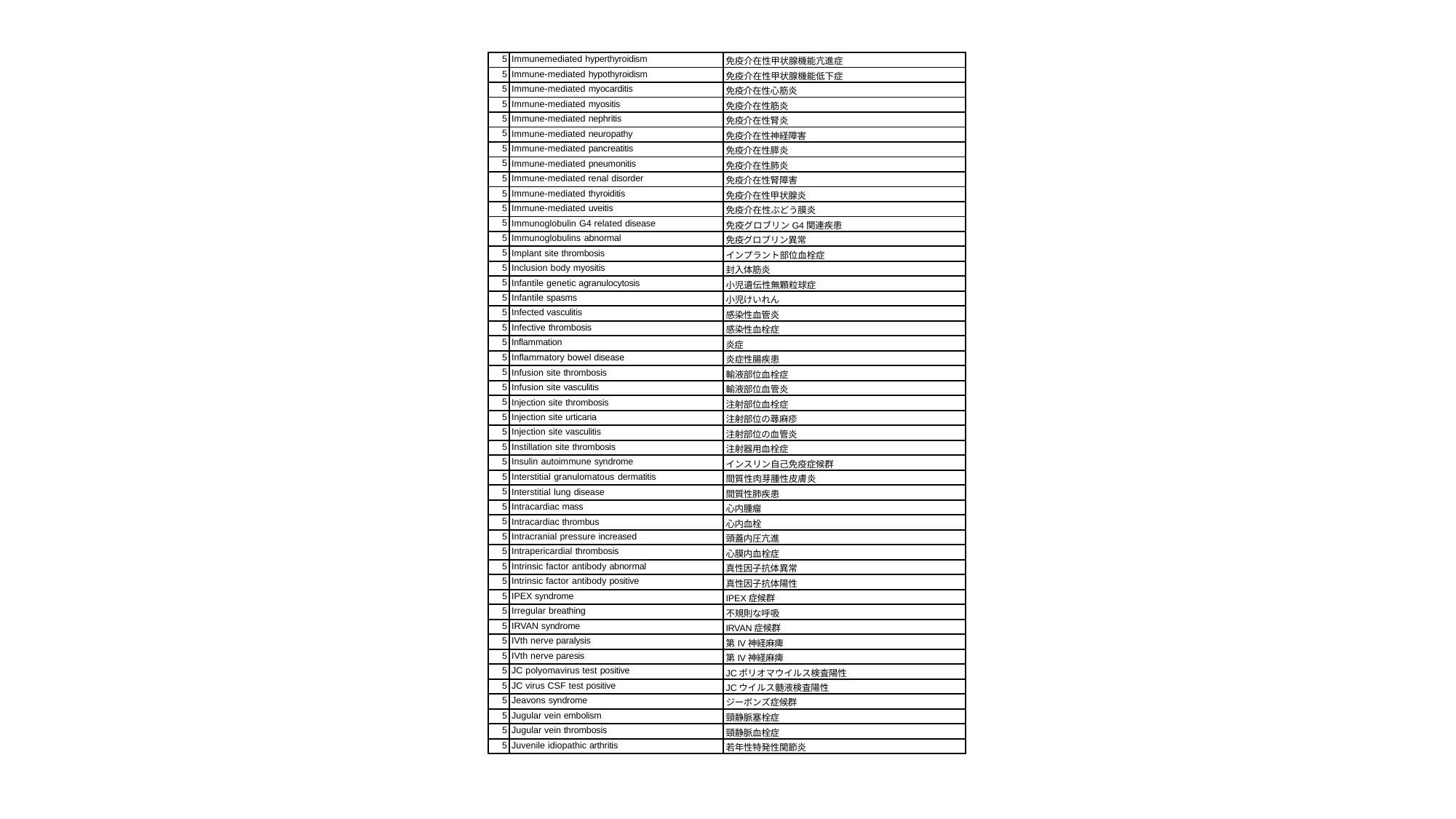

| 5 | Immunemediated hyperthyroidism | 免疫介在性甲状腺機能亢進症 |
| --- | --- | --- |
| 5 | Immune-mediated hypothyroidism | 免疫介在性甲状腺機能低下症 |
| 5 | Immune-mediated myocarditis | 免疫介在性心筋炎 |
| 5 | Immune-mediated myositis | 免疫介在性筋炎 |
| 5 | Immune-mediated nephritis | 免疫介在性腎炎 |
| 5 | Immune-mediated neuropathy | 免疫介在性神経障害 |
| 5 | Immune-mediated pancreatitis | 免疫介在性膵炎 |
| 5 | Immune-mediated pneumonitis | 免疫介在性肺炎 |
| 5 | Immune-mediated renal disorder | 免疫介在性腎障害 |
| 5 | Immune-mediated thyroiditis | 免疫介在性甲状腺炎 |
| 5 | Immune-mediated uveitis | 免疫介在性ぶどう膜炎 |
| 5 | Immunoglobulin G4 related disease | 免疫グロブリンG4関連疾患 |
| 5 | Immunoglobulins abnormal | 免疫グロブリン異常 |
| 5 | Implant site thrombosis | インプラント部位血栓症 |
| 5 | Inclusion body myositis | 封入体筋炎 |
| 5 | Infantile genetic agranulocytosis | 小児遺伝性無顆粒球症 |
| 5 | Infantile spasms | 小児けいれん |
| 5 | Infected vasculitis | 感染性血管炎 |
| 5 | Infective thrombosis | 感染性血栓症 |
| 5 | Inflammation | 炎症 |
| 5 | Inflammatory bowel disease | 炎症性腸疾患 |
| 5 | Infusion site thrombosis | 輸液部位血栓症 |
| 5 | Infusion site vasculitis | 輸液部位血管炎 |
| 5 | Injection site thrombosis | 注射部位血栓症 |
| 5 | Injection site urticaria | 注射部位の蕁麻疹 |
| 5 | Injection site vasculitis | 注射部位の血管炎 |
| 5 | Instillation site thrombosis | 注射器用血栓症 |
| 5 | Insulin autoimmune syndrome | インスリン自己免疫症候群 |
| 5 | Interstitial granulomatous dermatitis | 間質性肉芽腫性皮膚炎 |
| 5 | Interstitial lung disease | 間質性肺疾患 |
| 5 | Intracardiac mass | 心内腫瘤 |
| 5 | Intracardiac thrombus | 心内血栓 |
| 5 | Intracranial pressure increased | 頭蓋内圧亢進 |
| 5 | Intrapericardial thrombosis | 心膜内血栓症 |
| 5 | Intrinsic factor antibody abnormal | 真性因子抗体異常 |
| 5 | Intrinsic factor antibody positive | 真性因子抗体陽性 |
| 5 | IPEX syndrome | IPEX症候群 |
| 5 | Irregular breathing | 不規則な呼吸 |
| 5 | IRVAN syndrome | IRVAN症候群 |
| 5 | IVth nerve paralysis | 第IV神経麻痺 |
| 5 | IVth nerve paresis | 第IV神経麻痺 |
| 5 | JC polyomavirus test positive | JCポリオマウイルス検査陽性 |
| 5 | JC virus CSF test positive | JCウイルス髄液検査陽性 |
| 5 | Jeavons syndrome | ジーボンズ症候群 |
| 5 | Jugular vein embolism | 頸静脈塞栓症 |
| 5 | Jugular vein thrombosis | 頸静脈血栓症 |
| 5 | Juvenile idiopathic arthritis | 若年性特発性関節炎 |
107 / 29 ページ